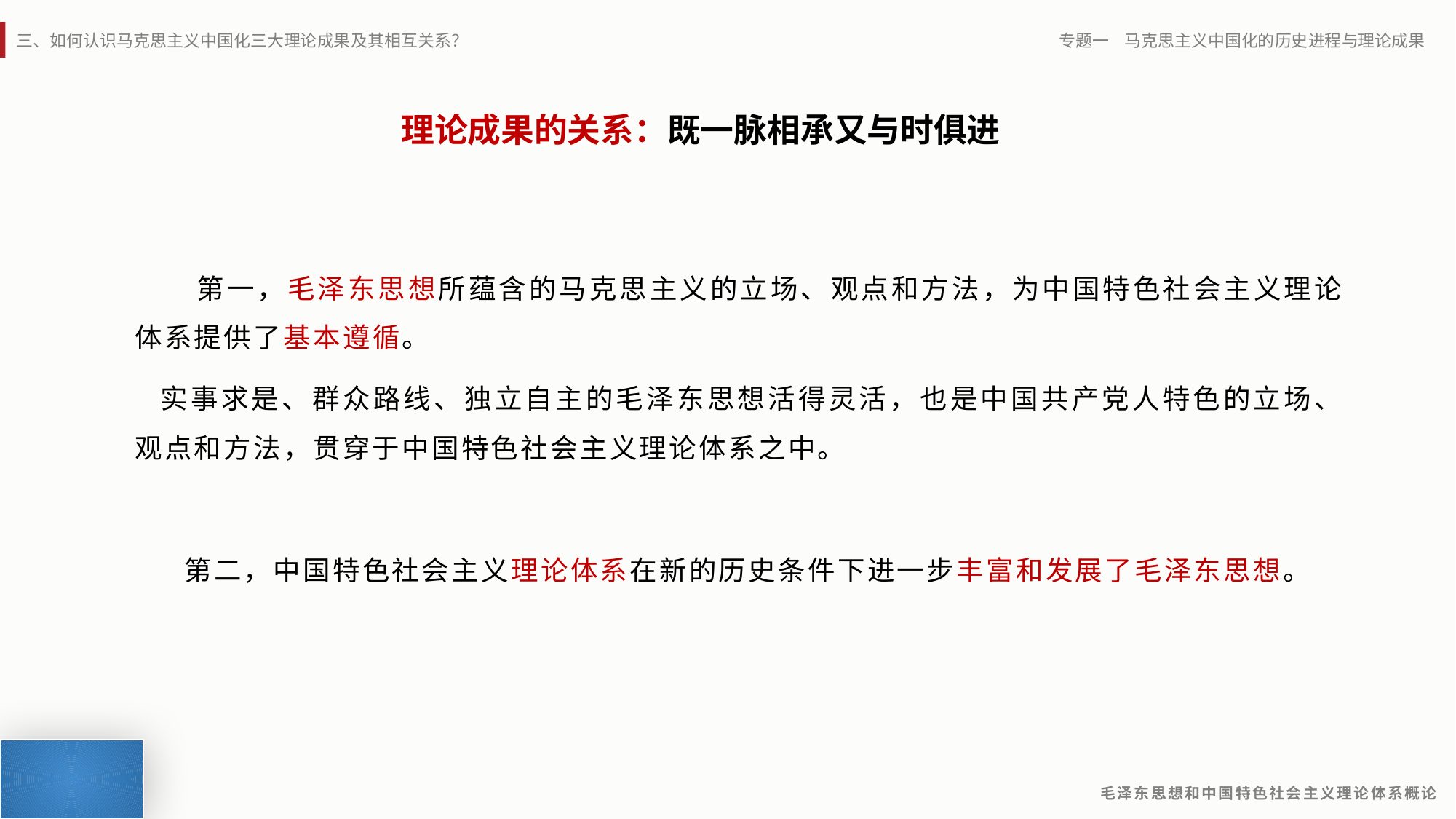

理论成果的关系：既一脉相承又与时俱进
      第一，毛泽东思想所蕴含的马克思主义的立场、观点和方法，为中国特色社会主义理论体系提供了基本遵循。
  实事求是、群众路线、独立自主的毛泽东思想活得灵活，也是中国共产党人特色的立场、观点和方法，贯穿于中国特色社会主义理论体系之中。

     第二，中国特色社会主义理论体系在新的历史条件下进一步丰富和发展了毛泽东思想。

67